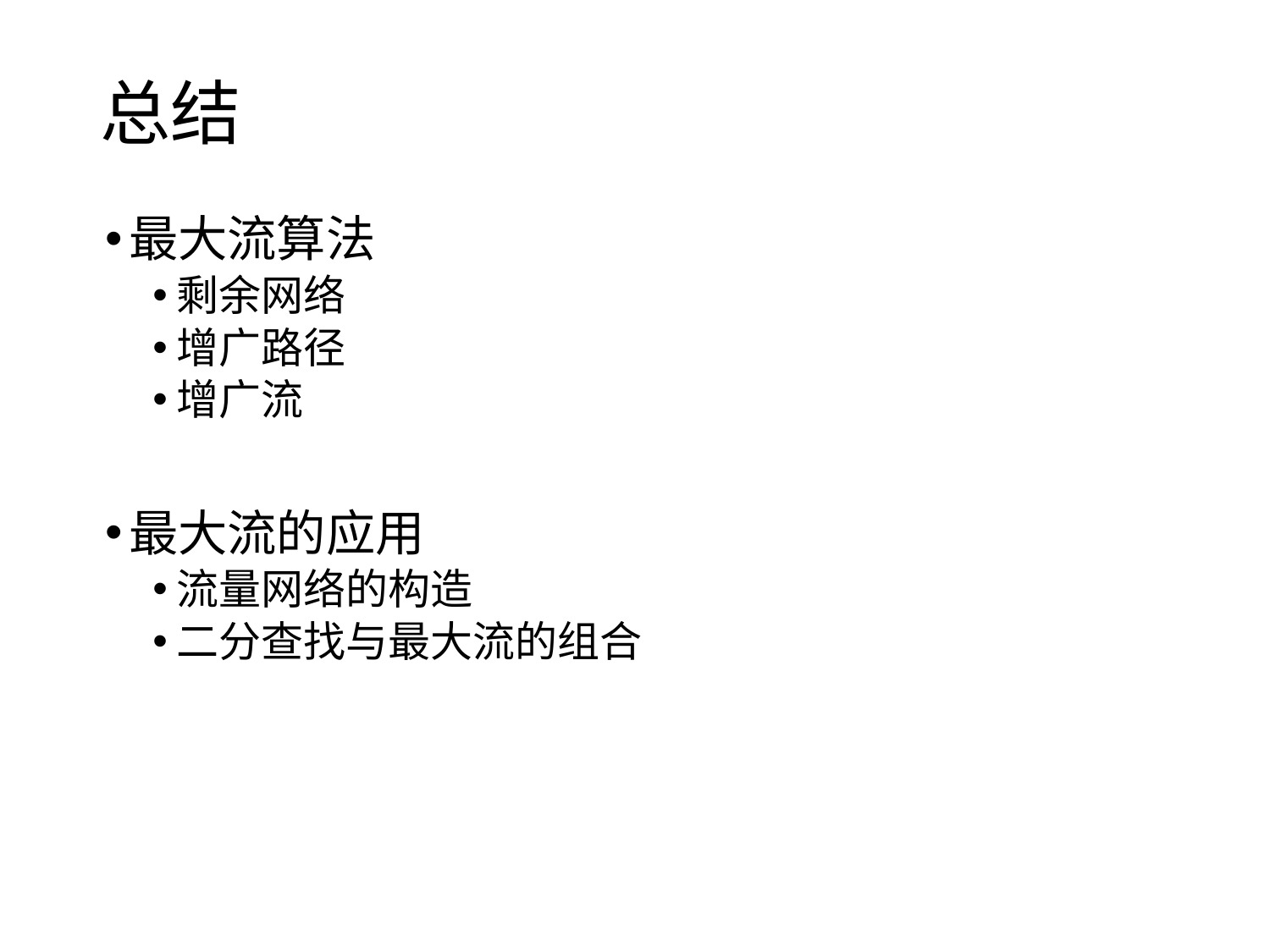

# 总结
最大流算法
剩余网络
增广路径
增广流

最大流的应用
流量网络的构造
二分查找与最大流的组合